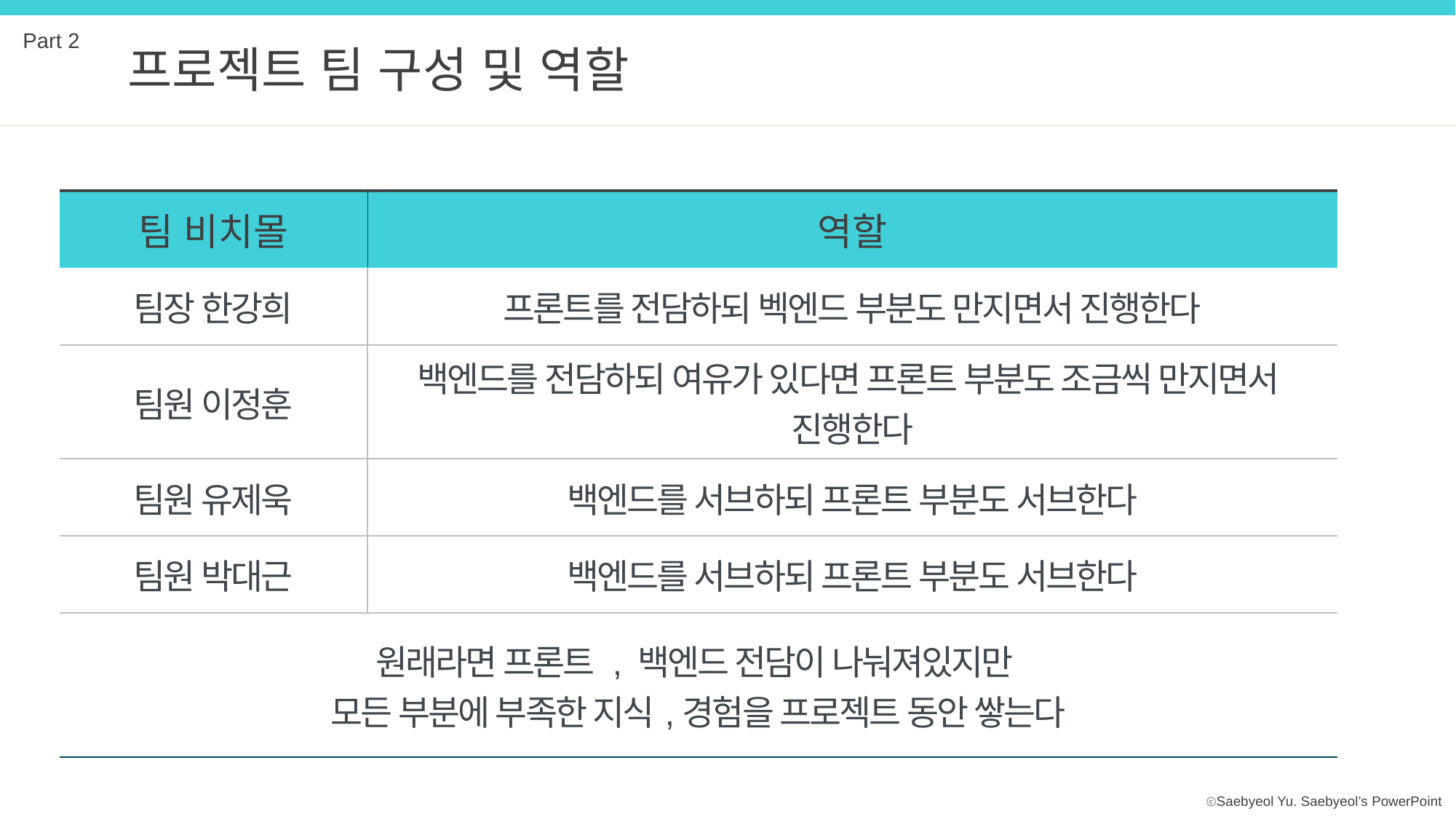

Part 2
프로젝트 팀 구성 및 역할
| 팀 비치몰 | 역할 |
| --- | --- |
| 팀장 한강희 | 프론트를 전담하되 벡엔드 부분도 만지면서 진행한다 |
| 팀원 이정훈 | 백엔드를 전담하되 여유가 있다면 프론트 부분도 조금씩 만지면서 진행한다 |
| 팀원 유제욱 | 백엔드를 서브하되 프론트 부분도 서브한다 |
| 팀원 박대근 | 백엔드를 서브하되 프론트 부분도 서브한다 |
| 원래라면 프론트 , 백엔드 전담이 나눠져있지만 모든 부분에 부족한 지식,경험을 프로젝트 동안 쌓는다 |  |